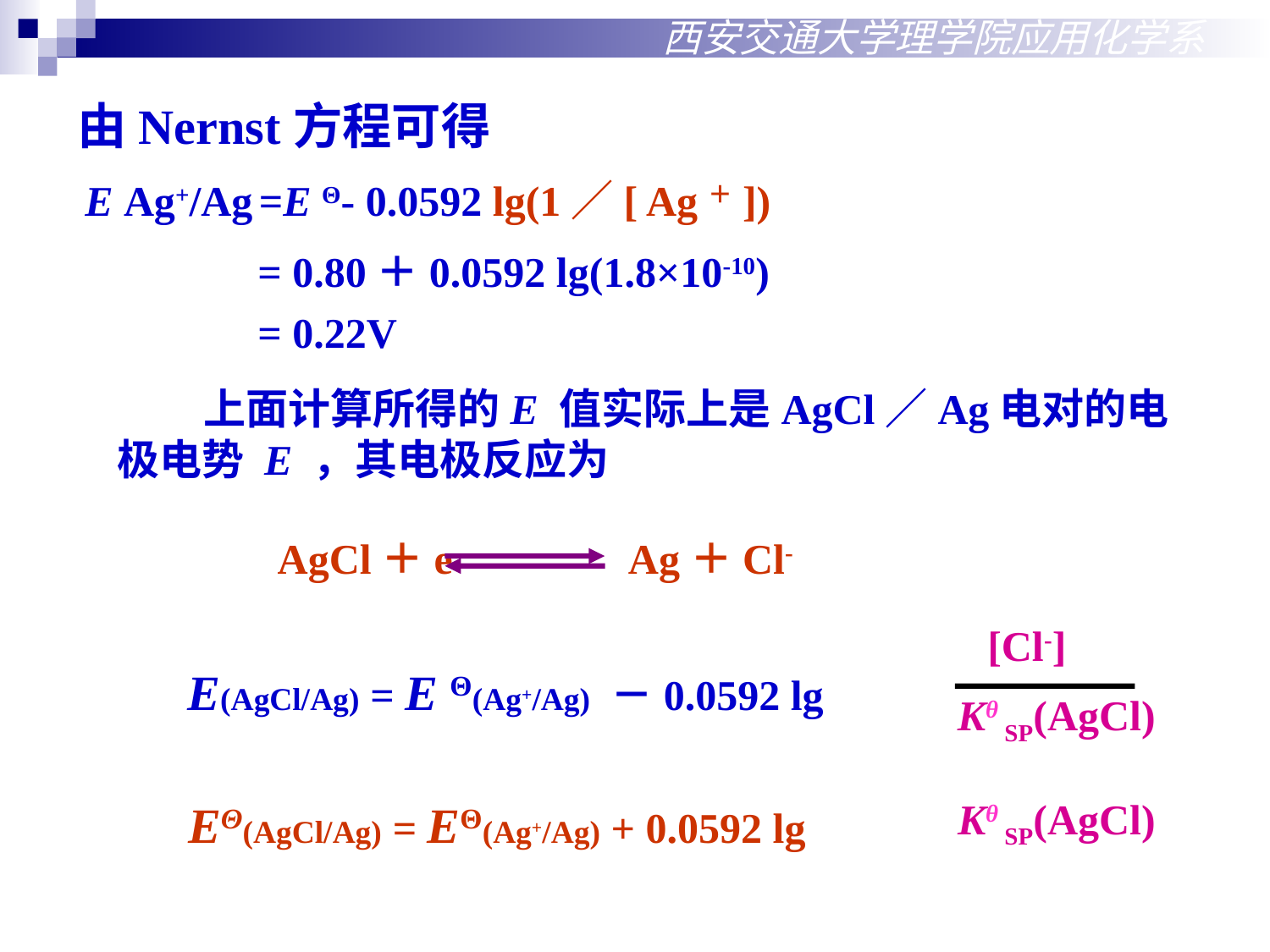

西安交通大学理学院应用化学系
由Nernst方程可得
 E Ag+/Ag =E Θ- 0.0592 lg(1／[ Ag＋])
                 = 0.80＋0.0592 lg(1.8×10-10)
                 = 0.22V
        上面计算所得的E 值实际上是AgCl／Ag电对的电极电势 E ，其电极反应为
AgCl＋e-                Ag＋Cl-

[Cl-]
E(AgCl/Ag) = E Θ(Ag+/Ag) －0.0592 lg
Kθ SP(AgCl)

EΘ(AgCl/Ag) = EΘ(Ag+/Ag) + 0.0592 lg
Kθ SP(AgCl)